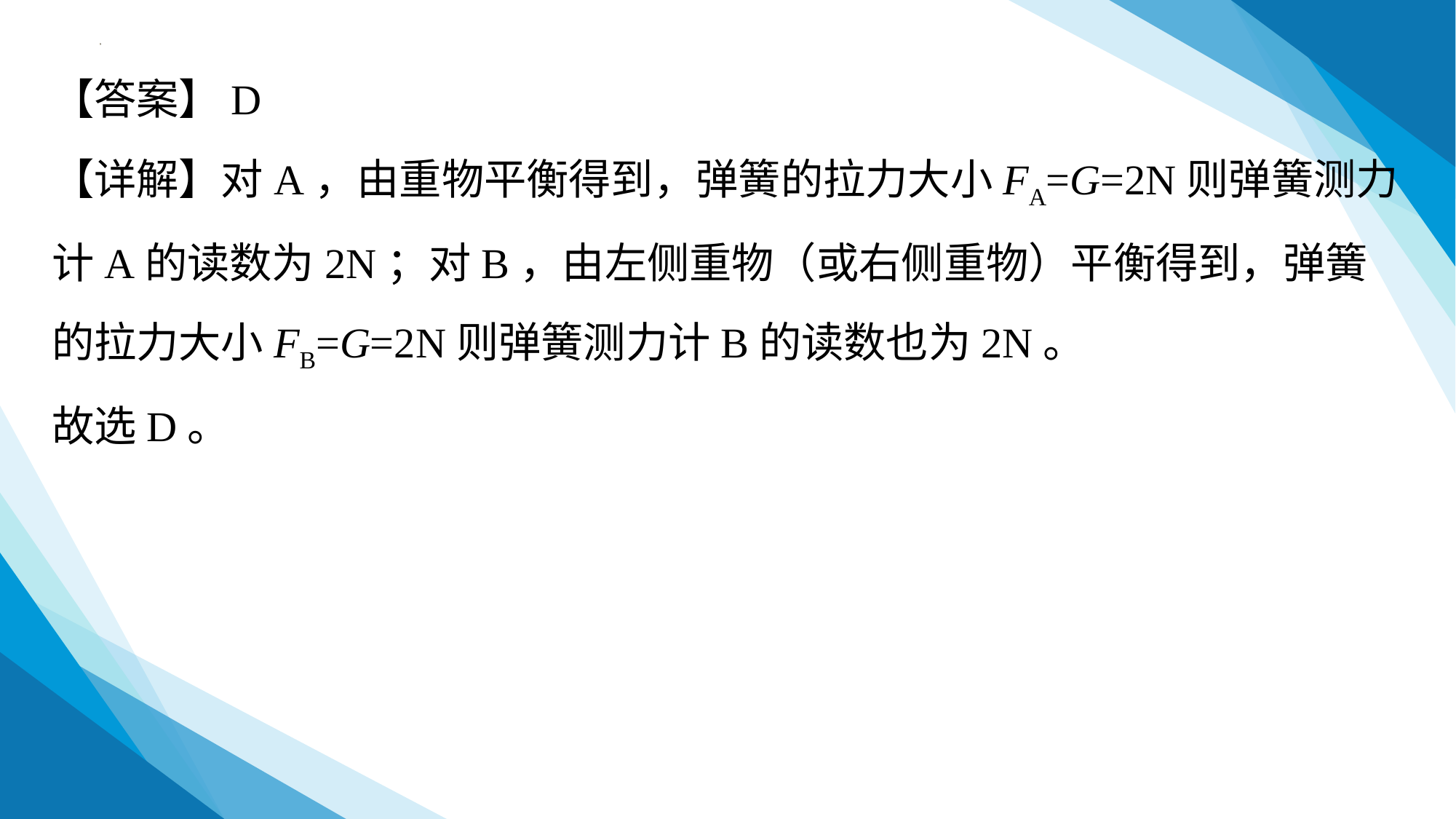

【答案】D
【详解】对A，由重物平衡得到，弹簧的拉力大小FA=G=2N则弹簧测力计A的读数为2N；对B，由左侧重物（或右侧重物）平衡得到，弹簧的拉力大小FB=G=2N则弹簧测力计B的读数也为2N。
故选D。